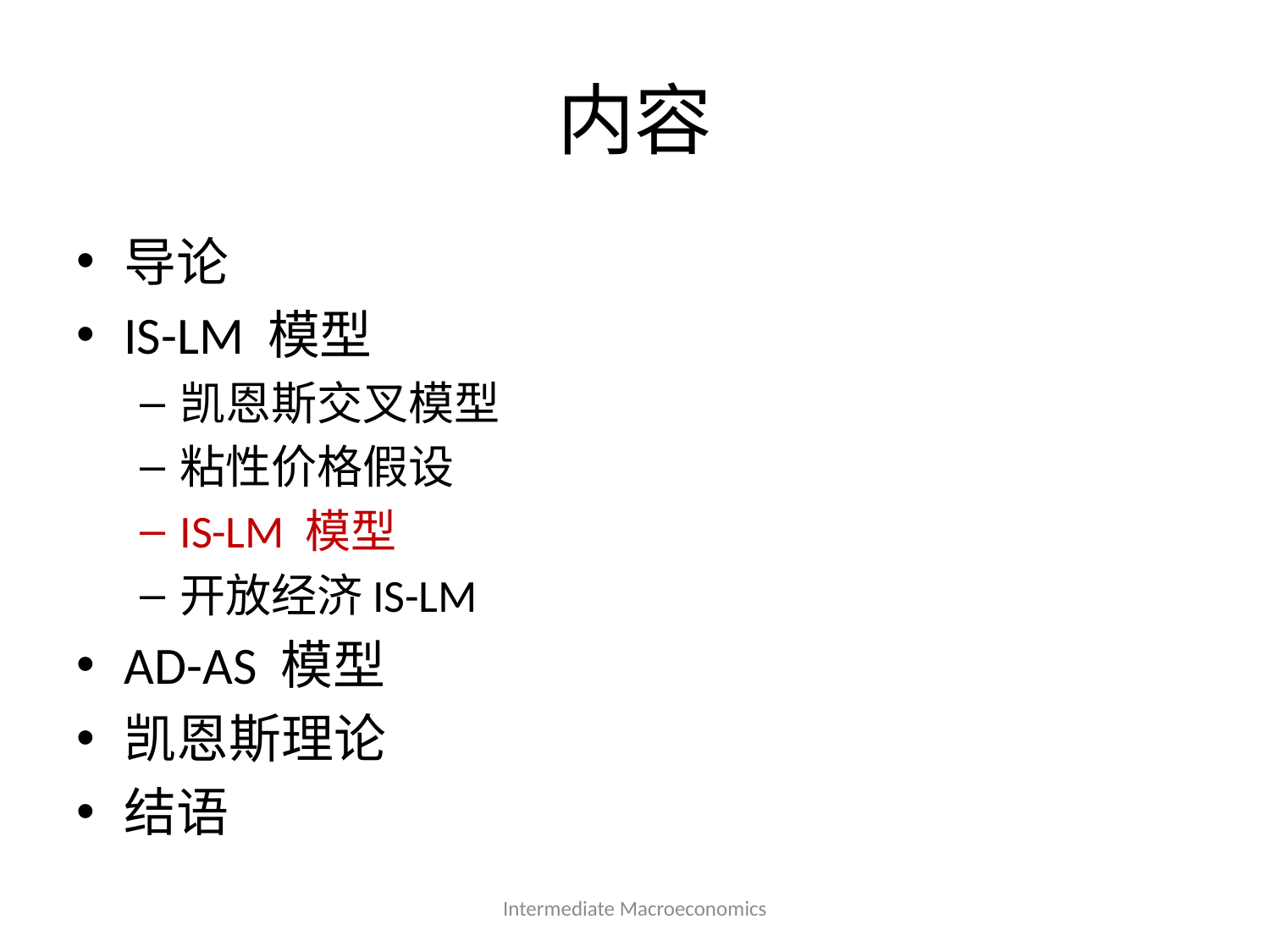

# 内容
导论
IS-LM 模型
凯恩斯交叉模型
粘性价格假设
IS-LM 模型
开放经济IS-LM
AD-AS 模型
凯恩斯理论
结语

Intermediate Macroeconomics